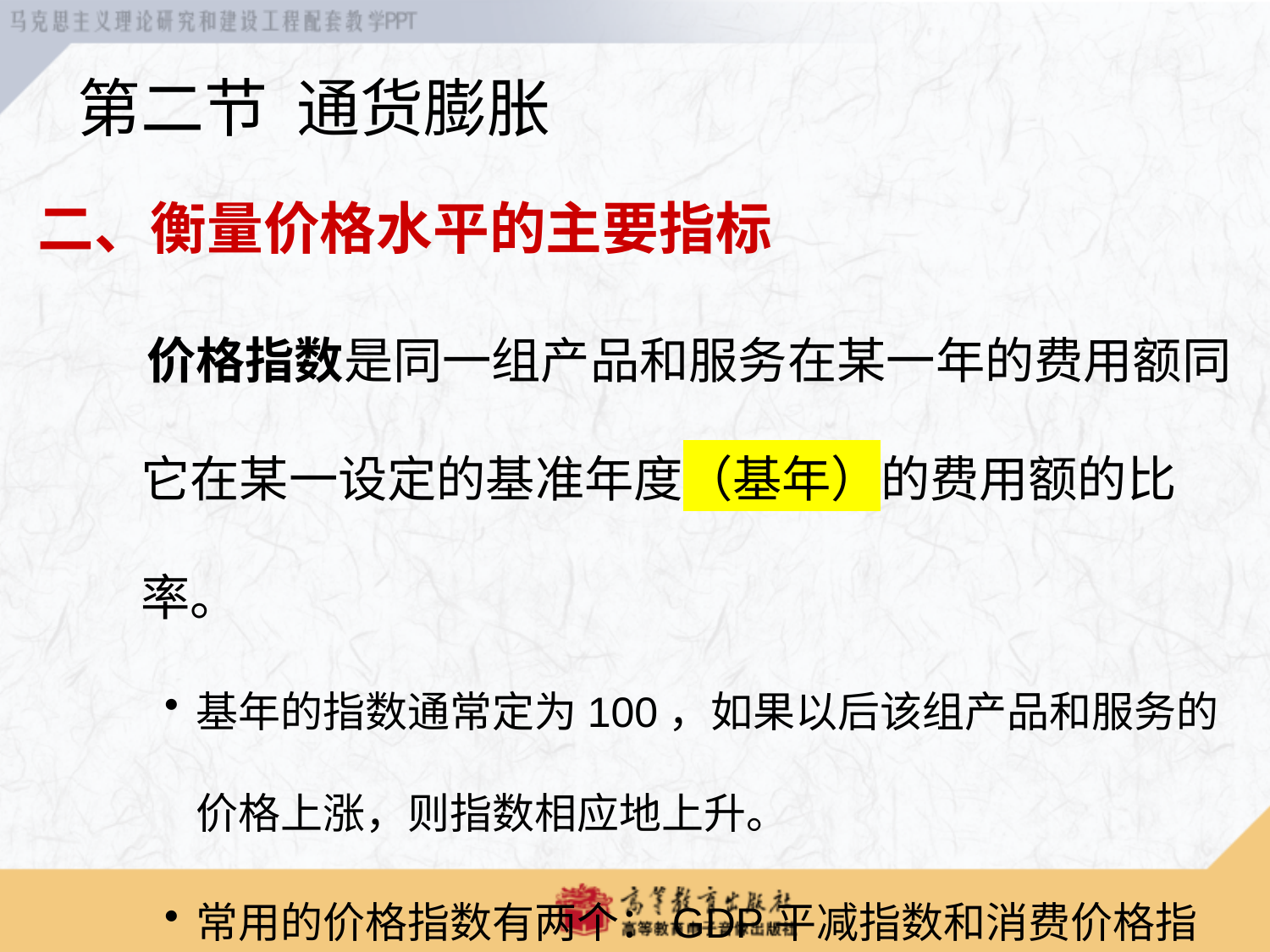

# 第二节  通货膨胀
二、衡量价格水平的主要指标
   价格指数是同一组产品和服务在某一年的费用额同它在某一设定的基准年度（基年）的费用额的比率。
基年的指数通常定为100，如果以后该组产品和服务的价格上涨，则指数相应地上升。
常用的价格指数有两个：GDP平减指数和消费价格指数。